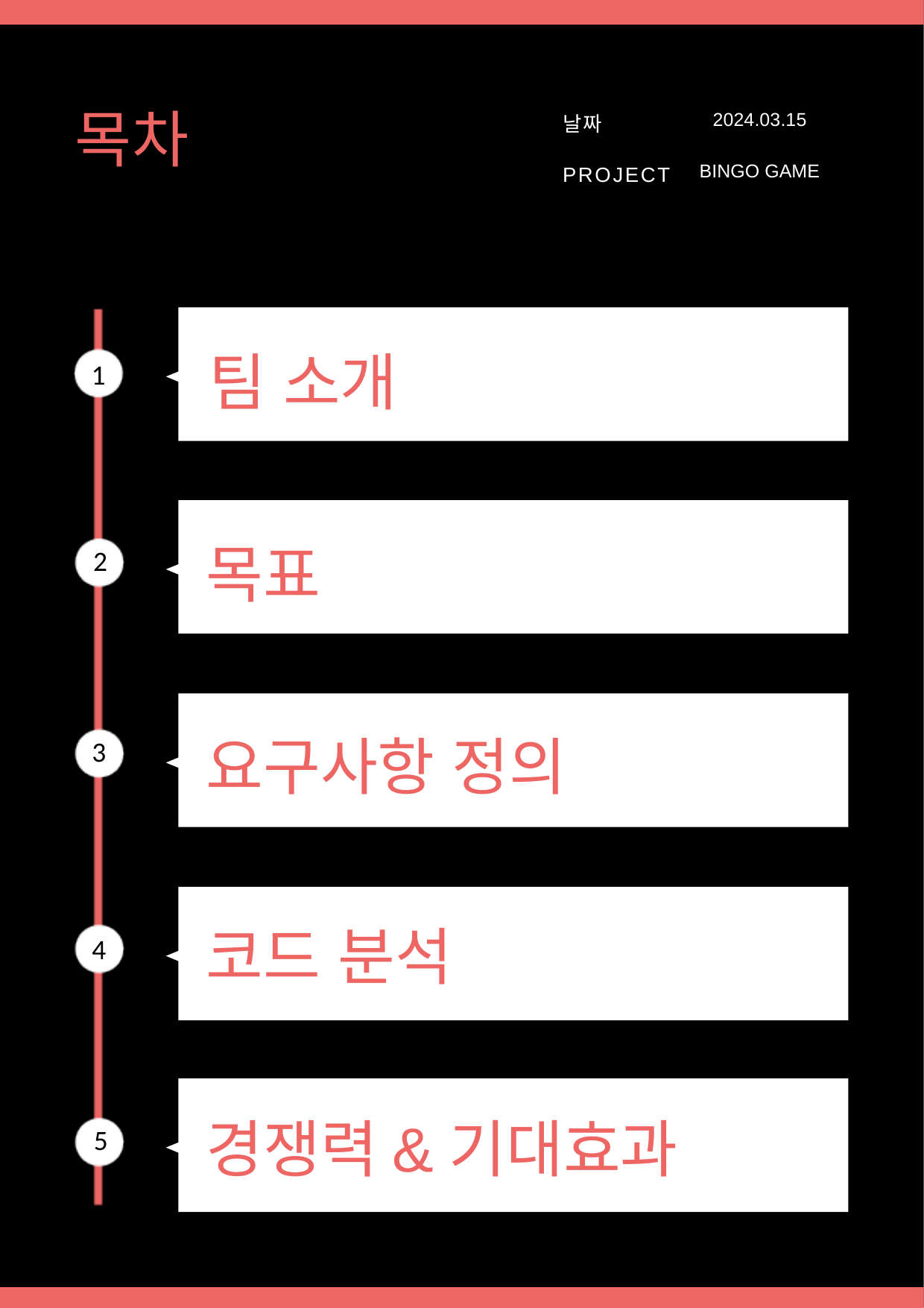

날짜
PROJECT

2024.03.15
목차
BINGO GAME

팀 소개
1

목표
2

요구사항 정의
3
2

코드 분석
4

경쟁력&기대효과
5